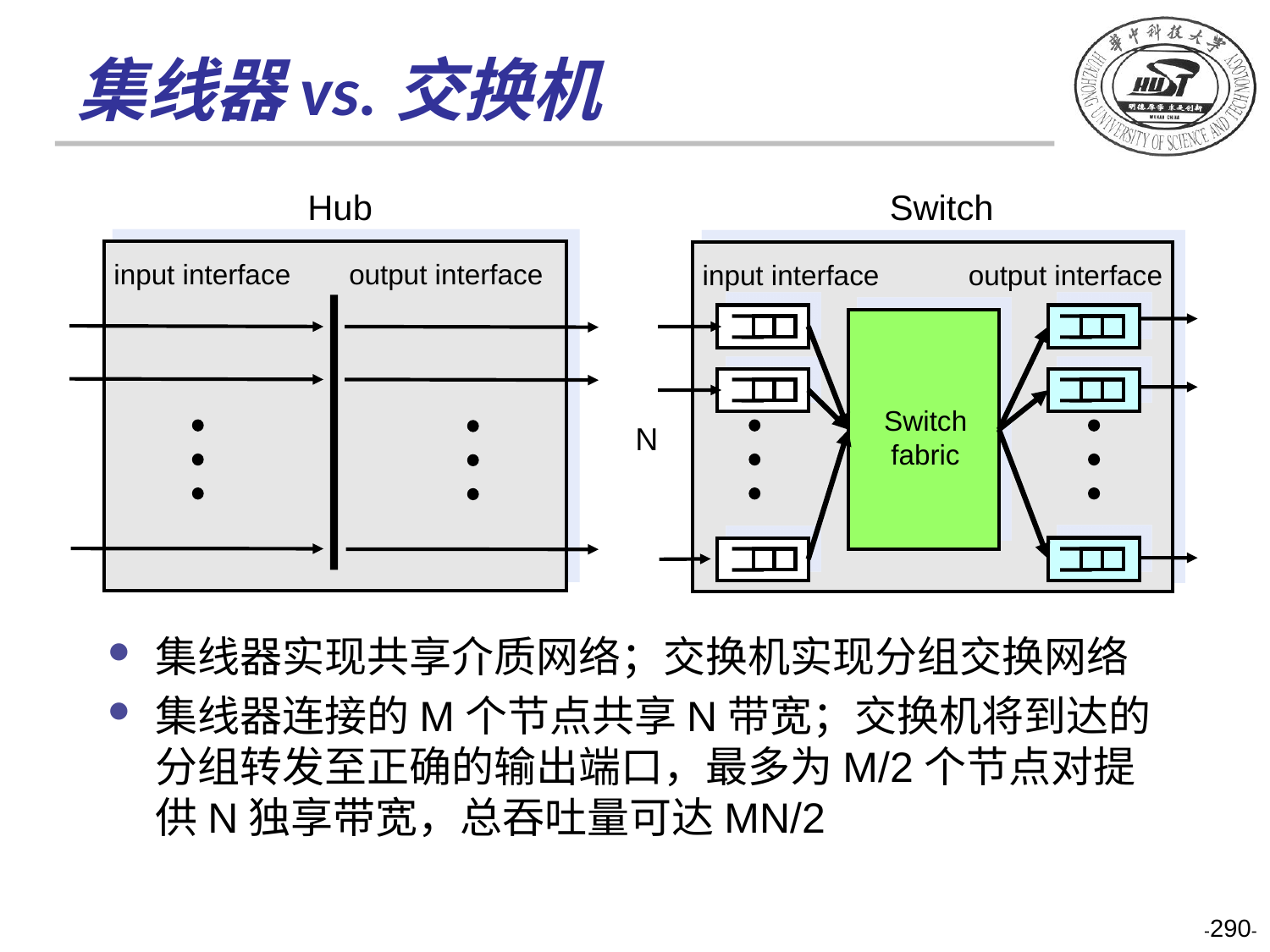

# 集线器vs.交换机
Hub

input interface
output interface

Switch

input interface
output interface

Switch
fabric

N

集线器实现共享介质网络；交换机实现分组交换网络
集线器连接的M个节点共享N带宽；交换机将到达的分组转发至正确的输出端口，最多为M/2个节点对提供N独享带宽，总吞吐量可达MN/2
-290-